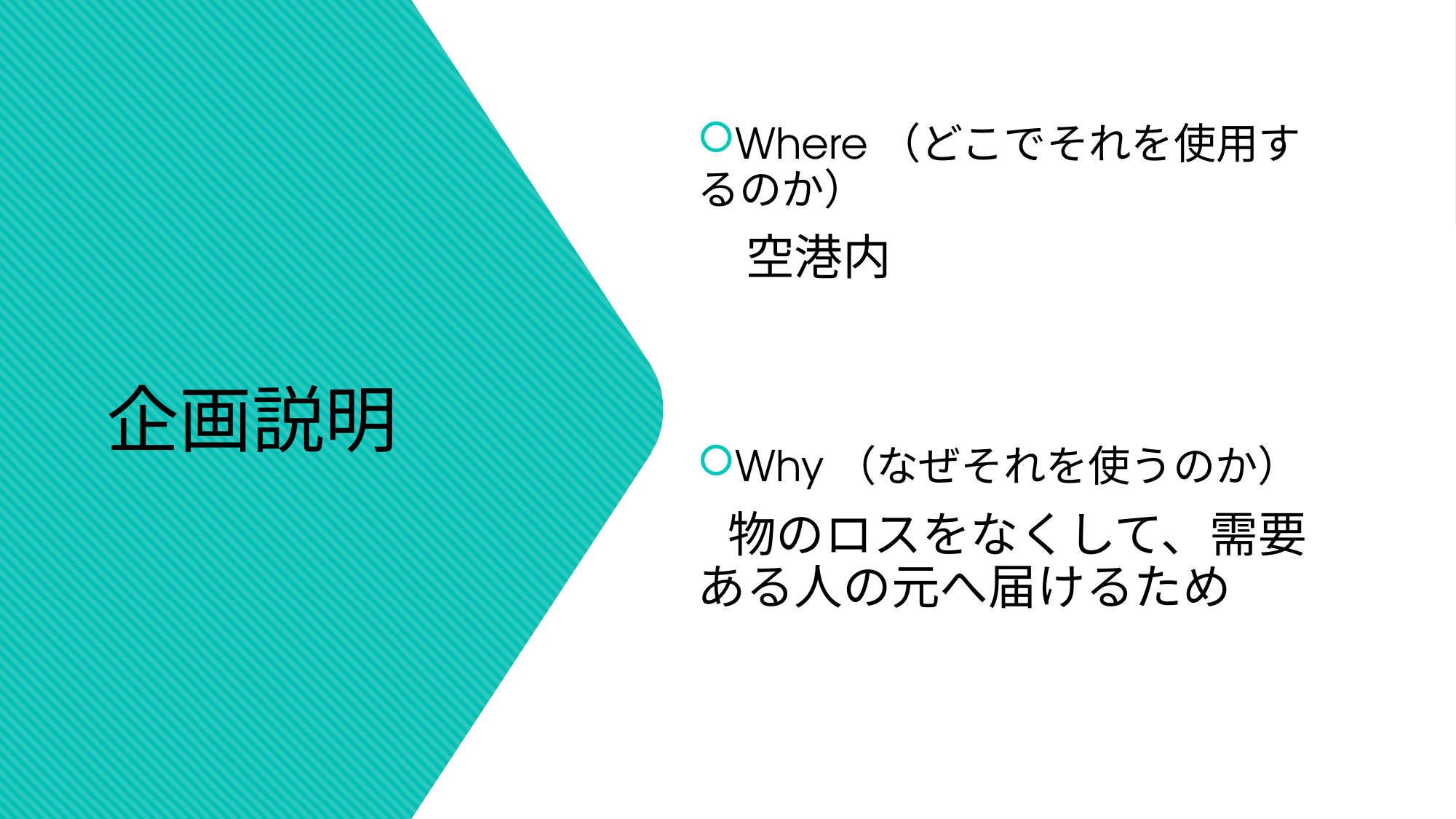

Where（どこでそれを使用するのか）
　空港内

Why（なぜそれを使うのか）
　物のロスをなくして、需要ある人の元へ届けるため
企画説明